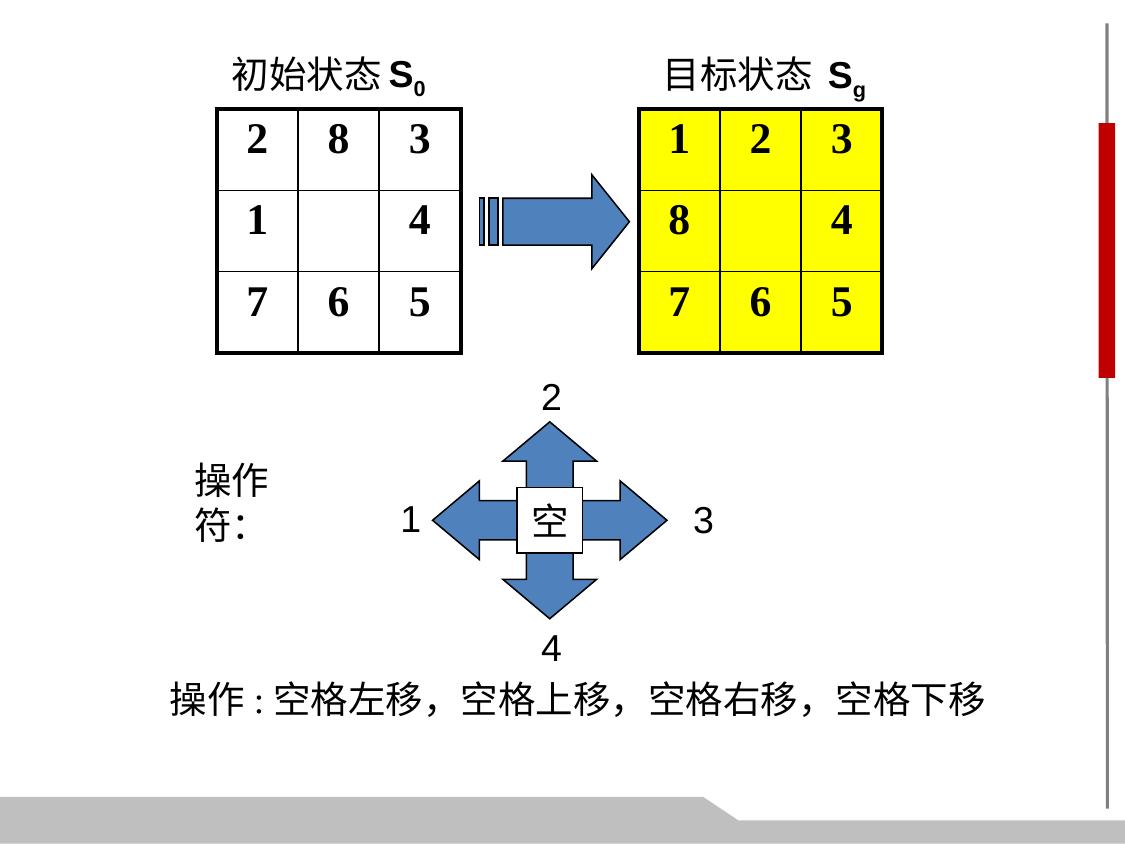

S0
初始状态
目标状态
Sg
| 2 | 8 | 3 |
| --- | --- | --- |
| 1 |  | 4 |
| 7 | 6 | 5 |
| 1 | 2 | 3 |
| --- | --- | --- |
| 8 |  | 4 |
| 7 | 6 | 5 |

2

操作符：
1
空
3
4
操作:空格左移，空格上移，空格右移，空格下移